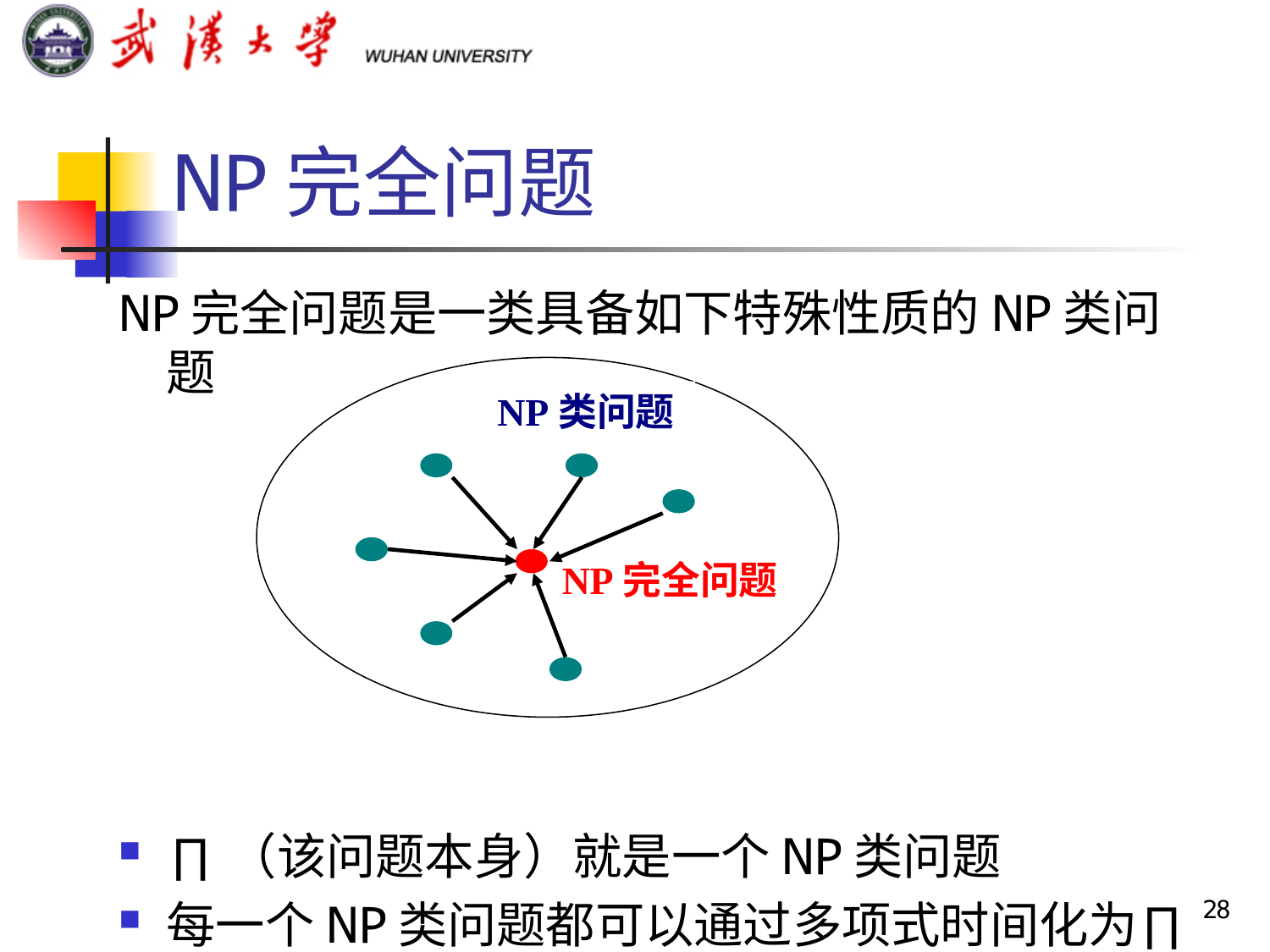

# NP完全问题
NP完全问题是一类具备如下特殊性质的NP类问题

∏（该问题本身）就是一个NP类问题
每一个NP类问题都可以通过多项式时间化为∏

NP类问题

NP完全问题

28